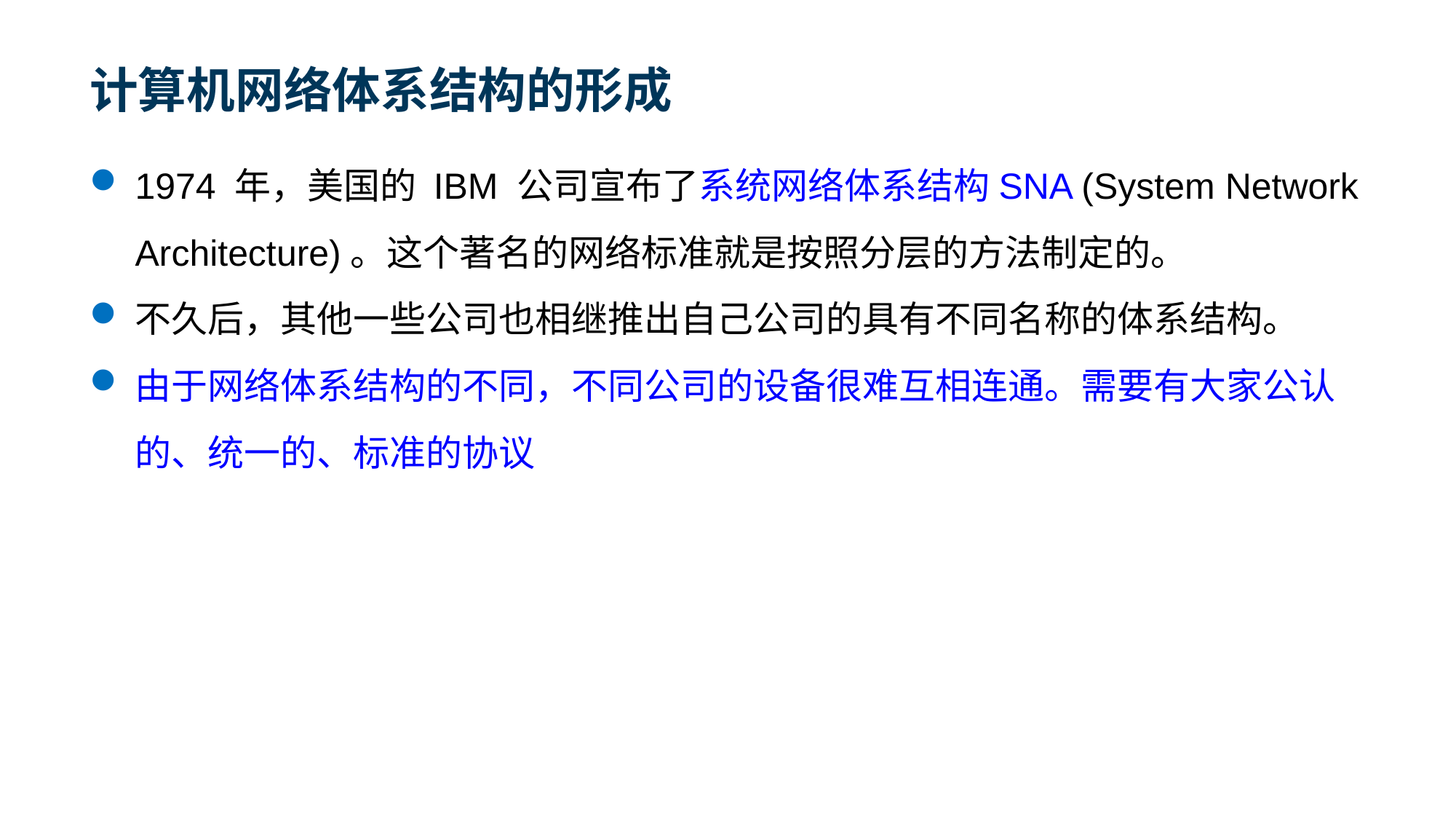

计算机网络体系结构的形成
1974 年，美国的 IBM 公司宣布了系统网络体系结构SNA (System Network Architecture)。这个著名的网络标准就是按照分层的方法制定的。
不久后，其他一些公司也相继推出自己公司的具有不同名称的体系结构。
由于网络体系结构的不同，不同公司的设备很难互相连通。需要有大家公认的、统一的、标准的协议